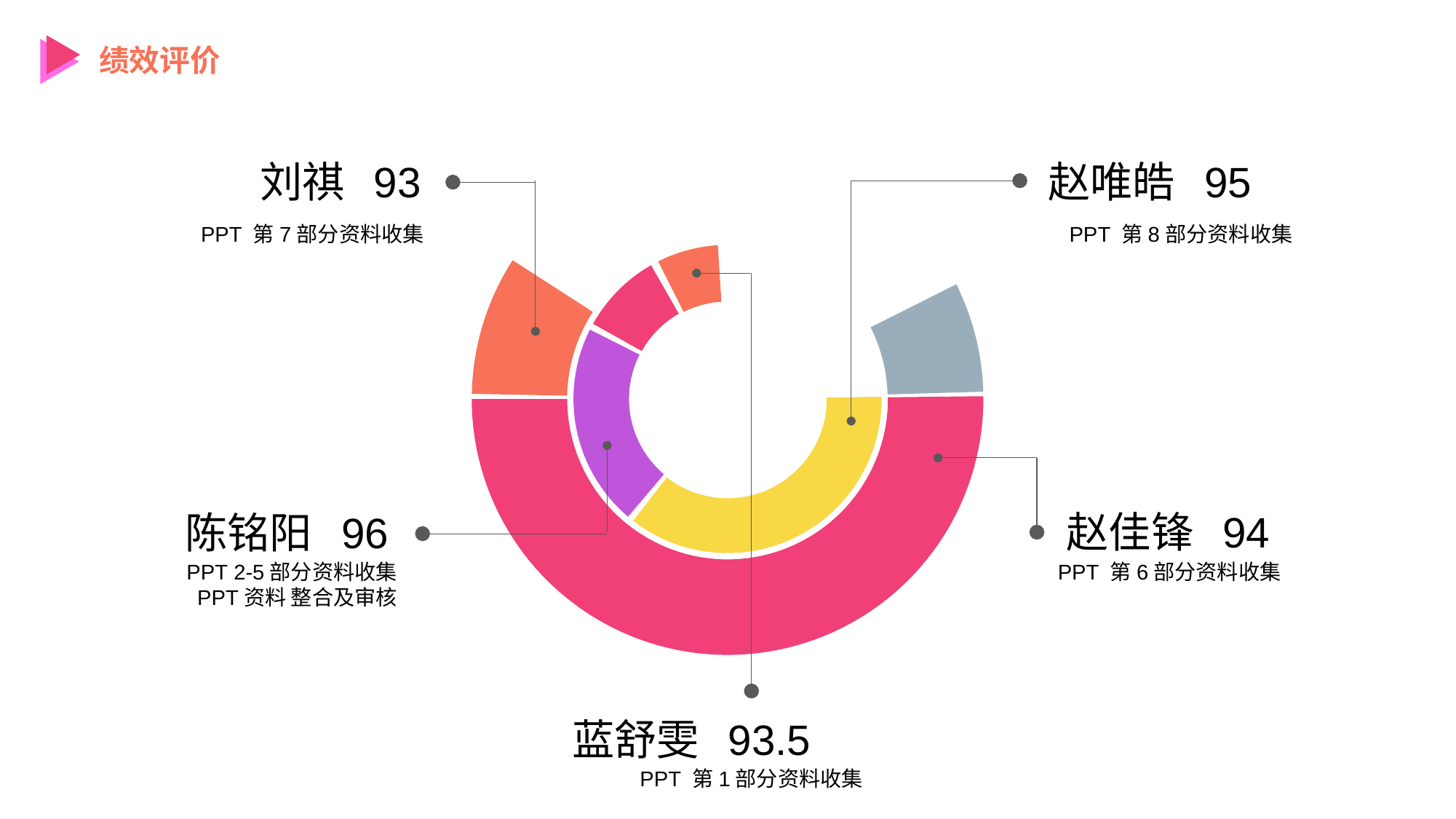

绩效评价

刘祺  93
赵唯皓  95
PPT 第7部分资料收集

PPT 第8部分资料收集

赵佳锋  94
陈铭阳  96
PPT 2-5部分资料收集
PPT资料 整合及审核
PPT 第6部分资料收集

蓝舒雯  93.5
PPT 第1部分资料收集